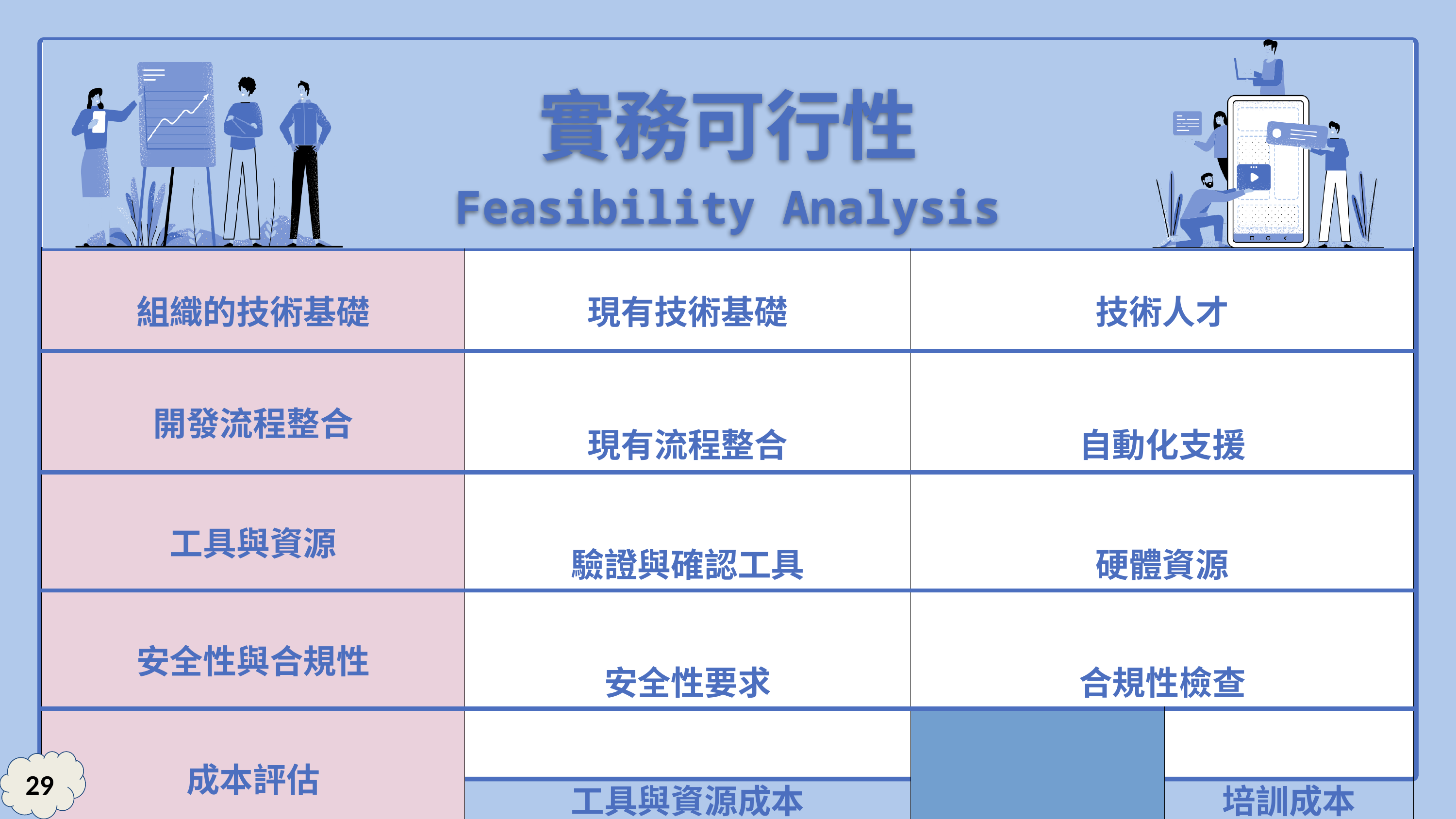

實務可行性
Feasibility Analysis

| 組織的技術基礎 | 現有技術基礎 |  | 技術人才 |  |
| --- | --- | --- | --- | --- |
| 開發流程整合 | 現有流程整合 |  | 自動化支援 |  |
| 工具與資源 | 驗證與確認工具 |  | 硬體資源 |  |
| 安全性與合規性 | 安全性要求 |  | 合規性檢查 |  |
| 成本評估 | 工具與資源成本 |  | 培訓成本 |  |
29